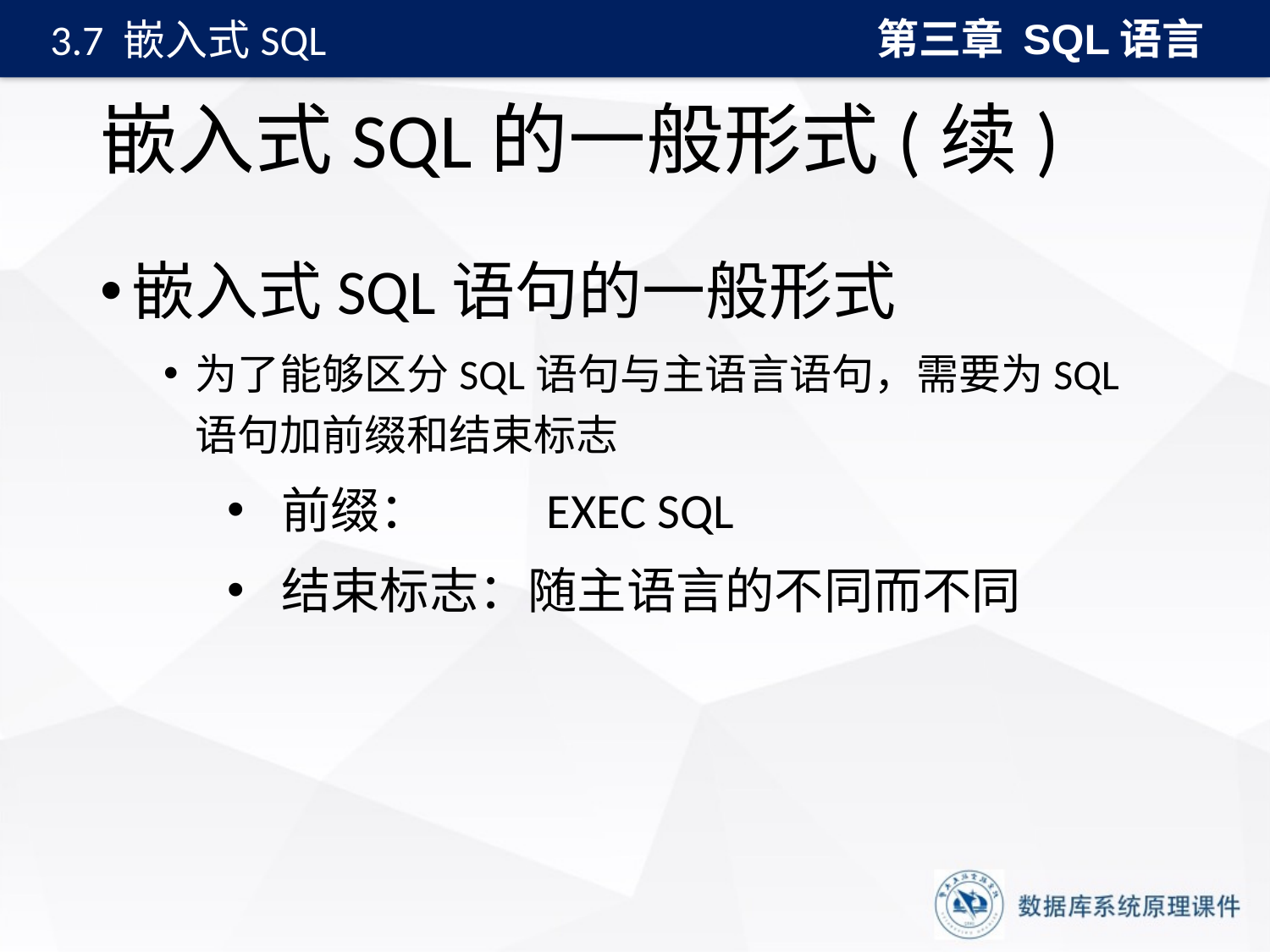

第三章 SQL语言
3.7 嵌入式SQL
# 嵌入式SQL的一般形式(续)
嵌入式SQL语句的一般形式
为了能够区分SQL语句与主语言语句，需要为SQL语句加前缀和结束标志
 前缀：	  EXEC SQL
 结束标志：随主语言的不同而不同